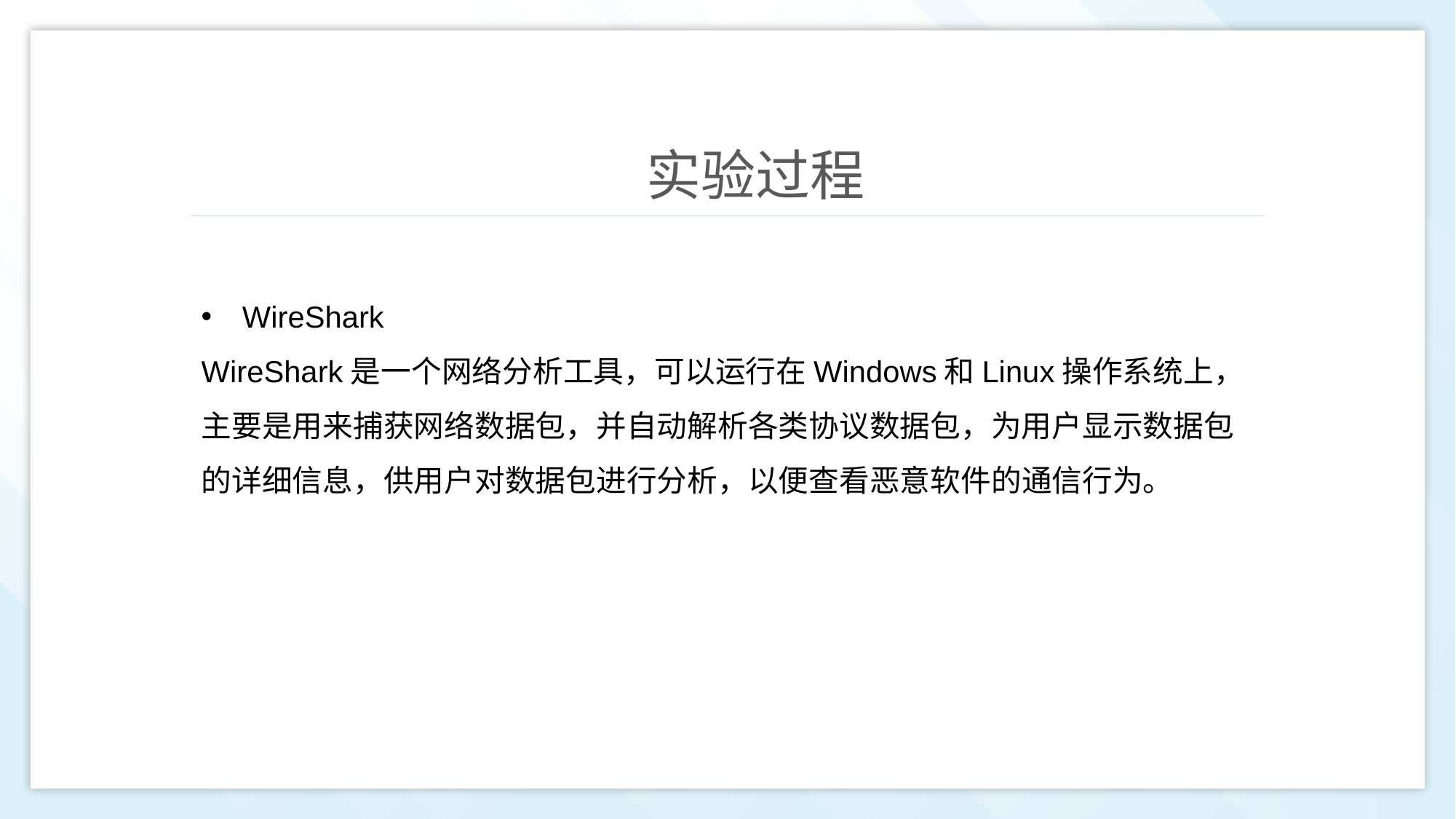

实验过程
WireShark
WireShark是一个网络分析工具，可以运行在Windows和Linux操作系统上，主要是用来捕获网络数据包，并自动解析各类协议数据包，为用户显示数据包的详细信息，供用户对数据包进行分析，以便查看恶意软件的通信行为。